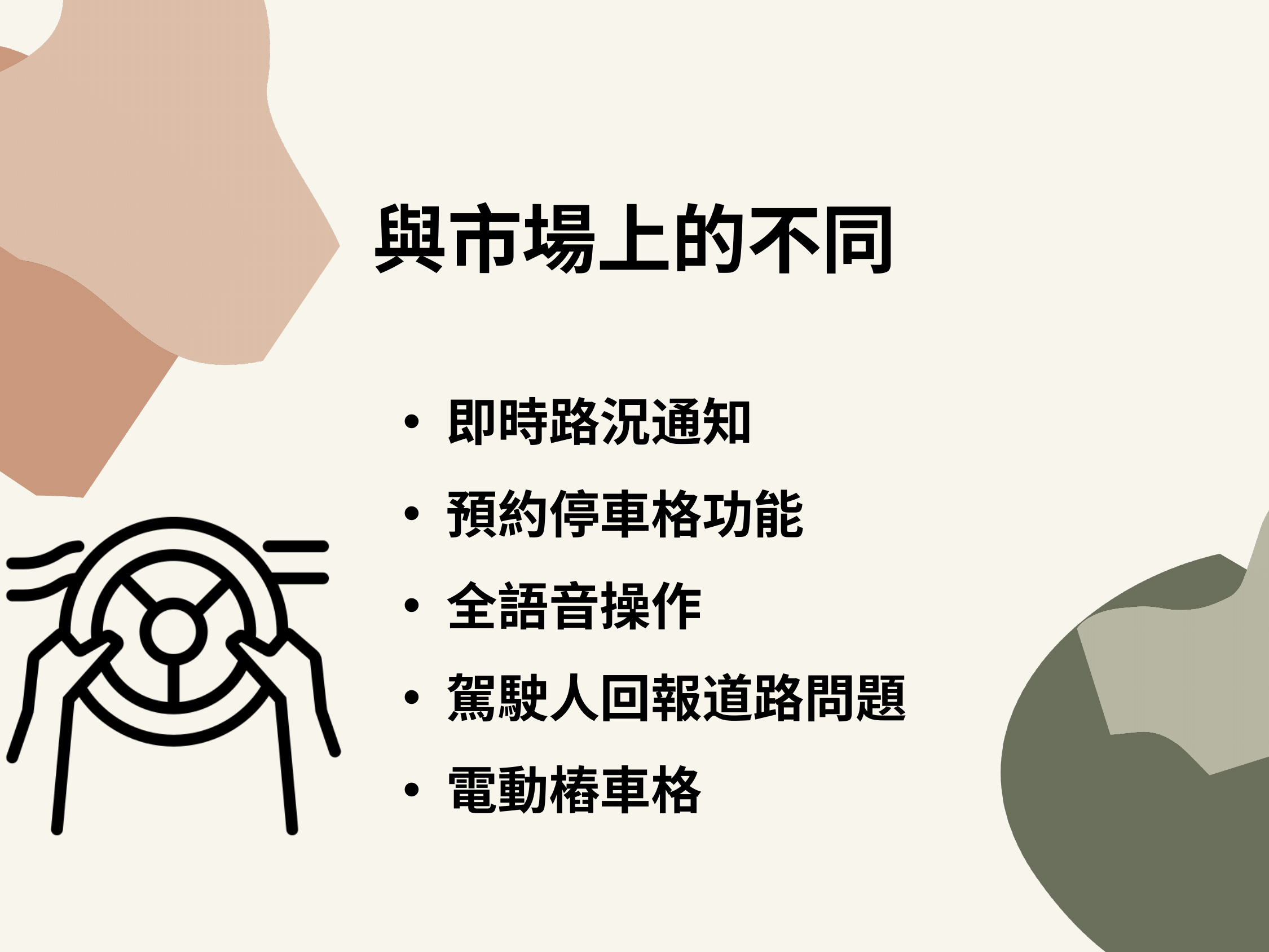

與市場上的不同
即時路況通知
預約停車格功能
全語音操作
駕駛人回報道路問題
電動樁車格